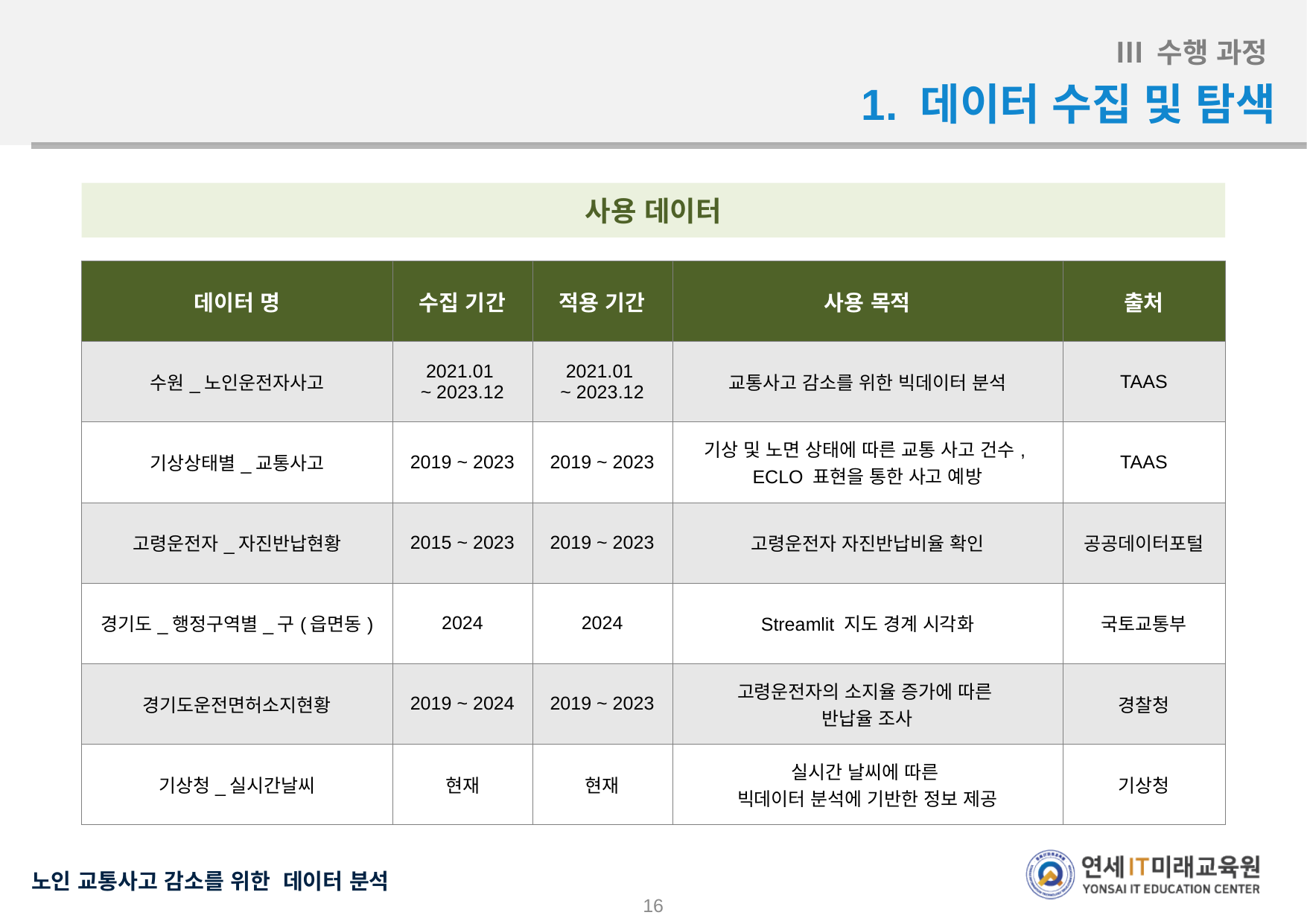

Ⅲ 수행 과정
1. 데이터 수집 및 탐색
사용 데이터
| 데이터 명 | 수집 기간 | 적용 기간 | 사용 목적 | 출처 |
| --- | --- | --- | --- | --- |
| 수원\_노인운전자사고 | 2021.01 ~ 2023.12 | 2021.01 ~ 2023.12 | 교통사고 감소를 위한 빅데이터 분석 | TAAS |
| 기상상태별\_교통사고 | 2019 ~ 2023 | 2019 ~ 2023 | 기상 및 노면 상태에 따른 교통 사고 건수, ECLO 표현을 통한 사고 예방 | TAAS |
| 고령운전자\_자진반납현황 | 2015 ~ 2023 | 2019 ~ 2023 | 고령운전자 자진반납비율 확인 | 공공데이터포털 |
| 경기도\_행정구역별\_구(읍면동) | 2024 | 2024 | Streamlit 지도 경계 시각화 | 국토교통부 |
| 경기도운전면허소지현황 | 2019 ~ 2024 | 2019 ~ 2023 | 고령운전자의 소지율 증가에 따른 반납율 조사 | 경찰청 |
| 기상청\_실시간날씨 | 현재 | 현재 | 실시간 날씨에 따른 빅데이터 분석에 기반한 정보 제공 | 기상청 |
16